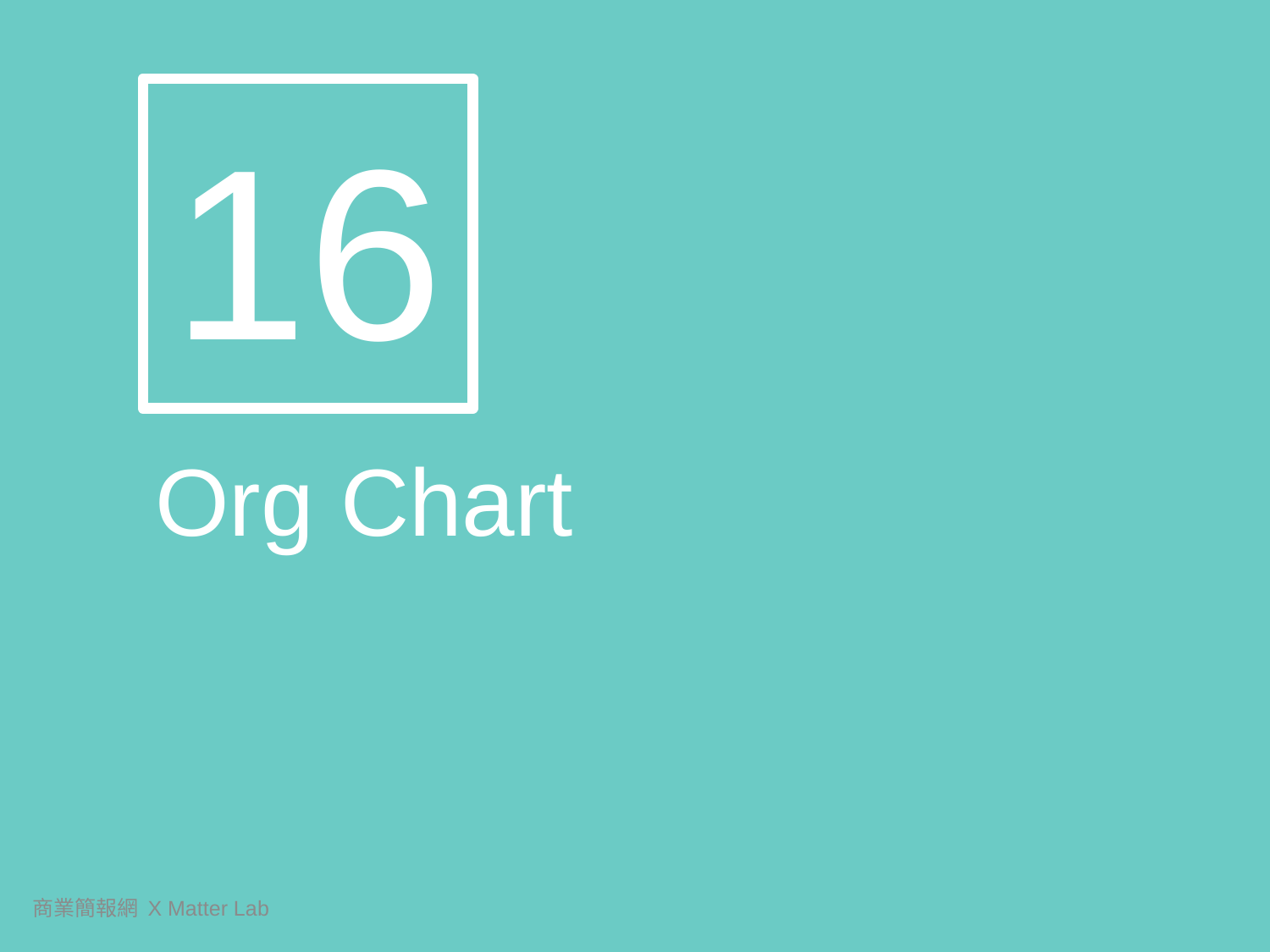

16
Org Chart
商業簡報網 X Matter Lab
324